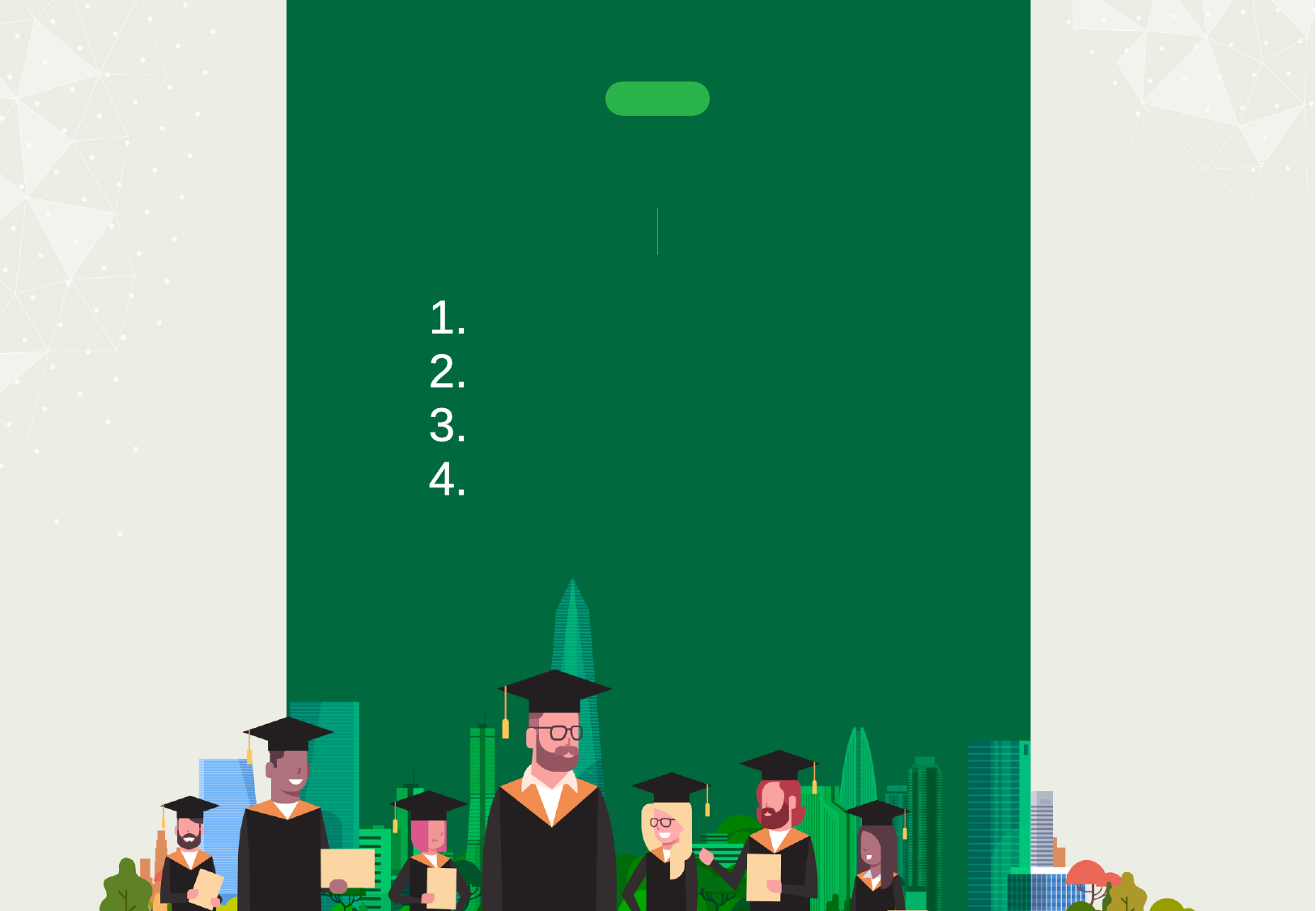

CHAPTER
I. 개요
연혁
설립목적 및 근거
주요업무
대학원 경영목표